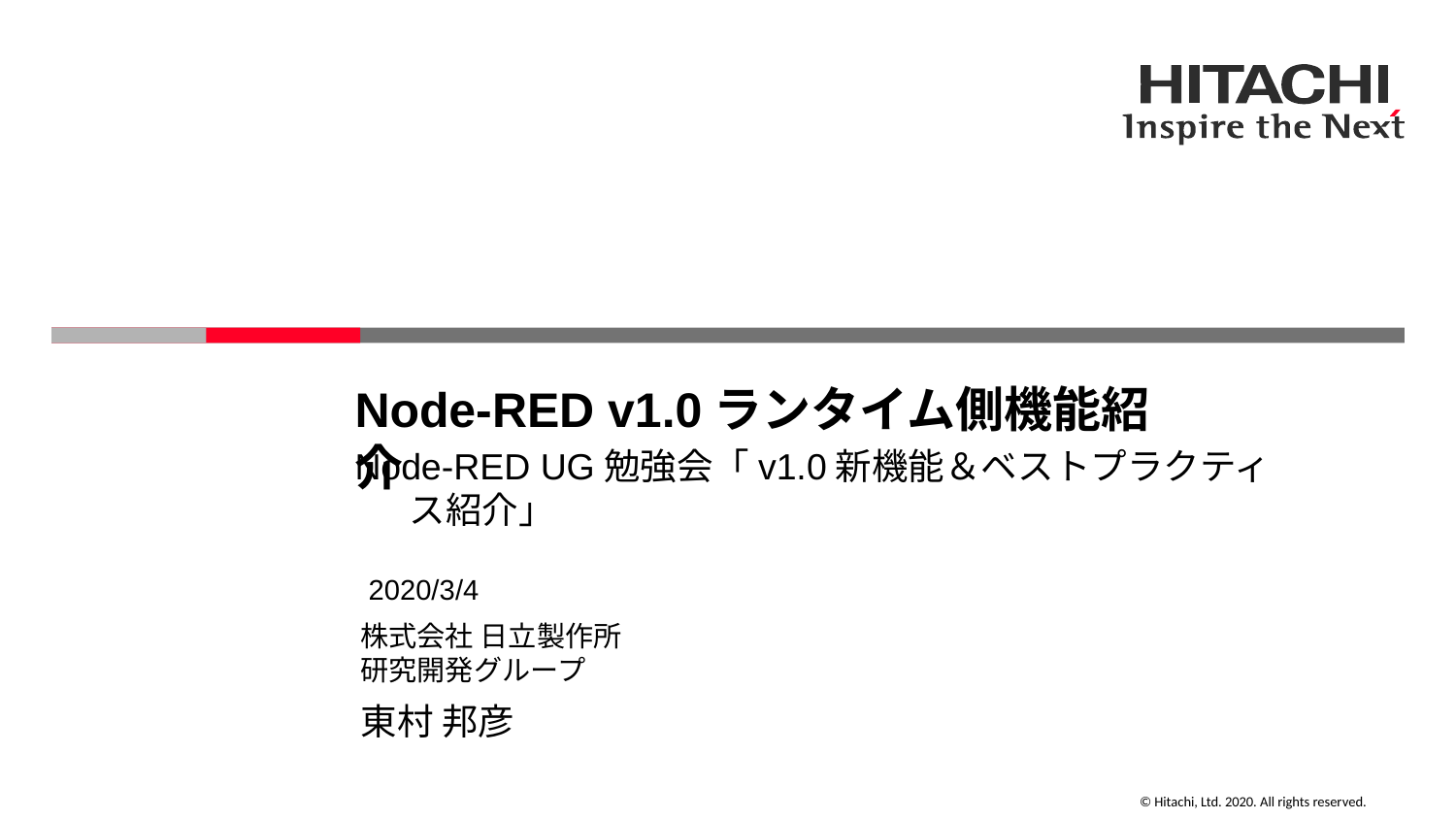

# Node-RED v1.0ランタイム側機能紹介
Node-RED UG勉強会「v1.0新機能＆ベストプラクティス紹介」
2020/3/4
株式会社 日立製作所
研究開発グループ
東村 邦彦